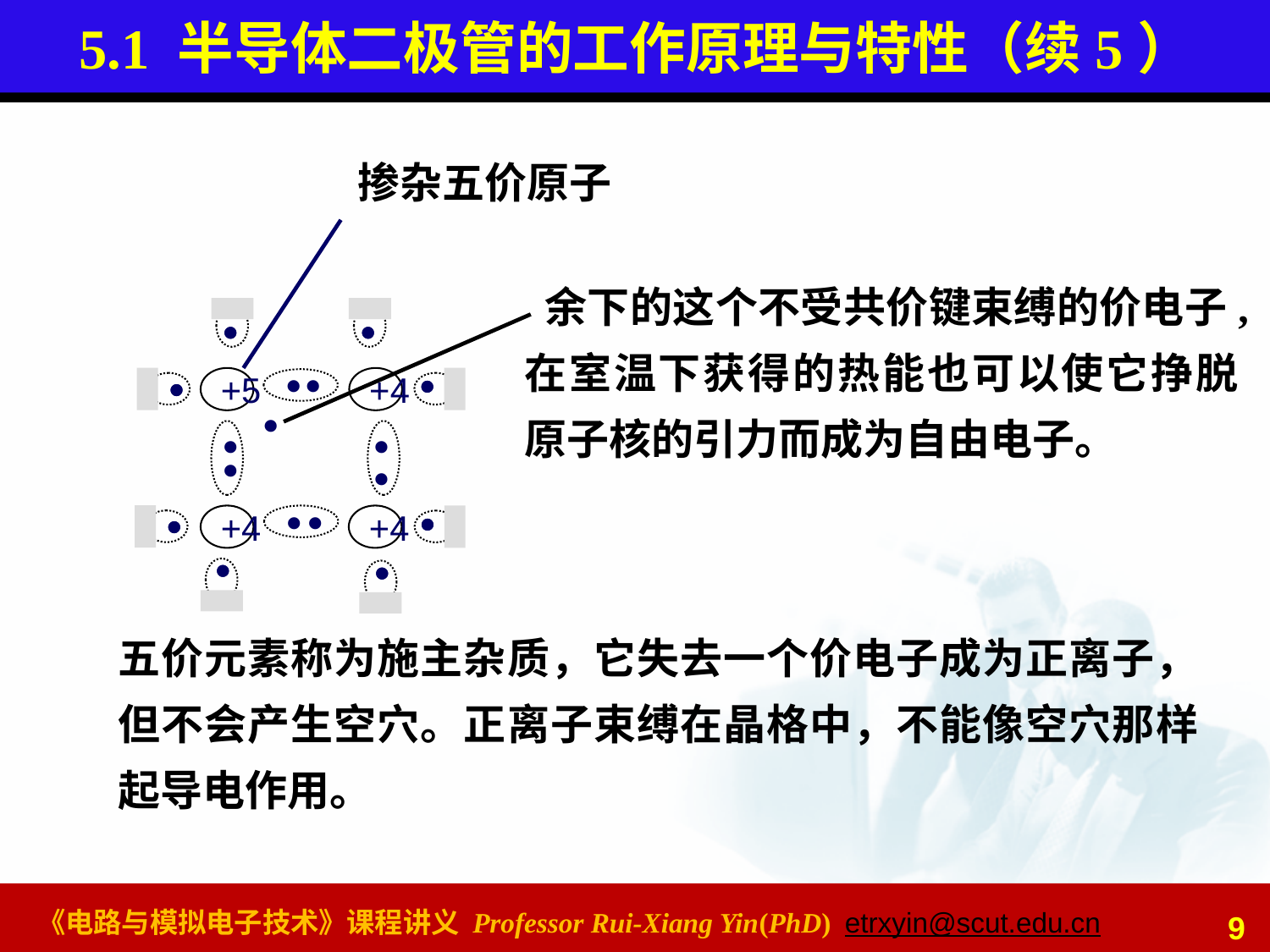

# 5.1 半导体二极管的工作原理与特性（续5）
掺杂五价原子

 余下的这个不受共价键束缚的价电子,在室温下获得的热能也可以使它挣脱原子核的引力而成为自由电子。

•
•

•
•

•
•
•
•

•
•

+5
+4

•
•
•

•

•
•
•
•
•

+4

+4
•
•

•
•

•
•

五价元素称为施主杂质，它失去一个价电子成为正离子，但不会产生空穴。正离子束缚在晶格中，不能像空穴那样起导电作用。
9